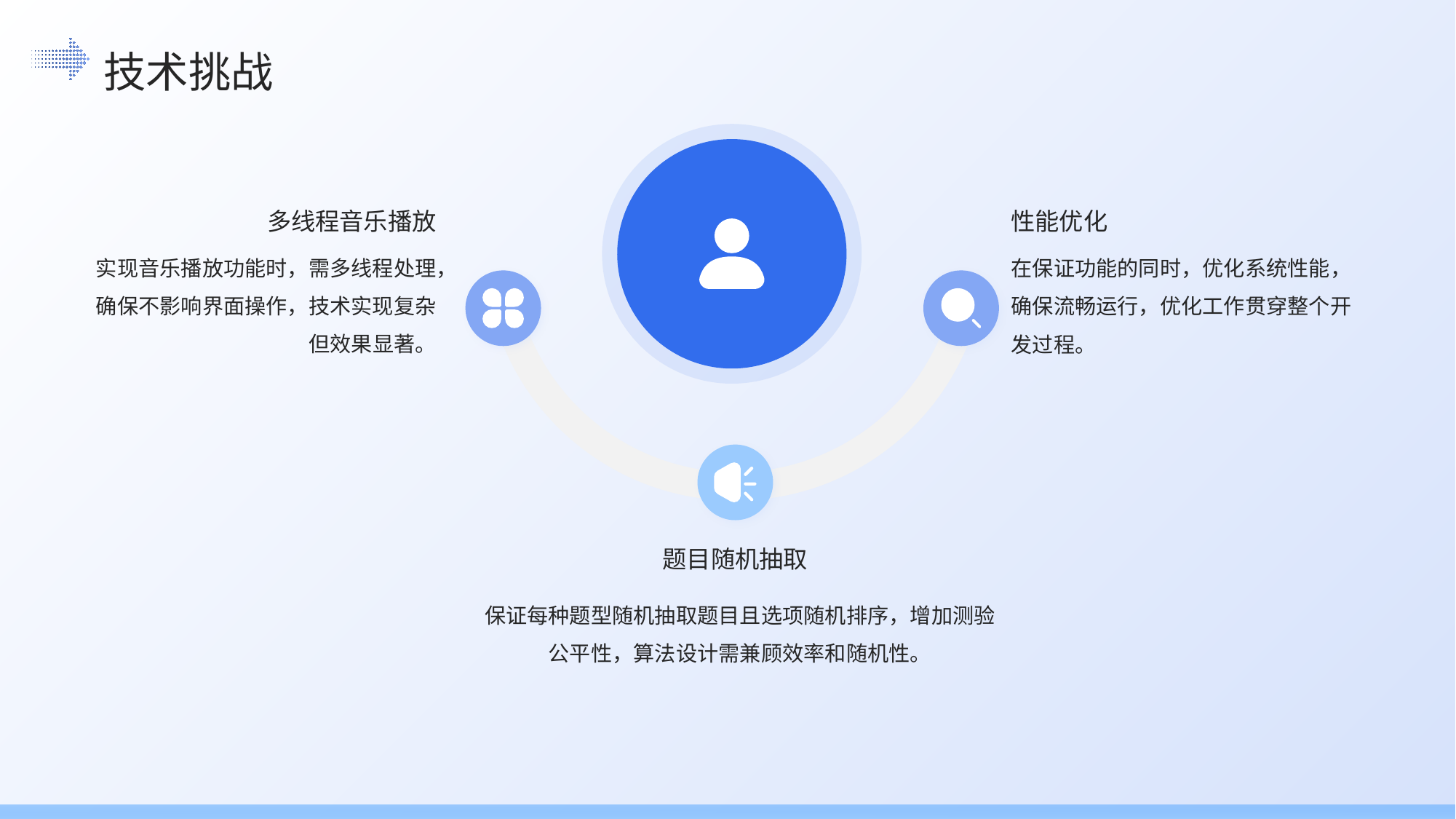

技术挑战

多线程音乐播放
性能优化

实现音乐播放功能时，需多线程处理，确保不影响界面操作，技术实现复杂但效果显著。
在保证功能的同时，优化系统性能，确保流畅运行，优化工作贯穿整个开发过程。

题目随机抽取
保证每种题型随机抽取题目且选项随机排序，增加测验公平性，算法设计需兼顾效率和随机性。